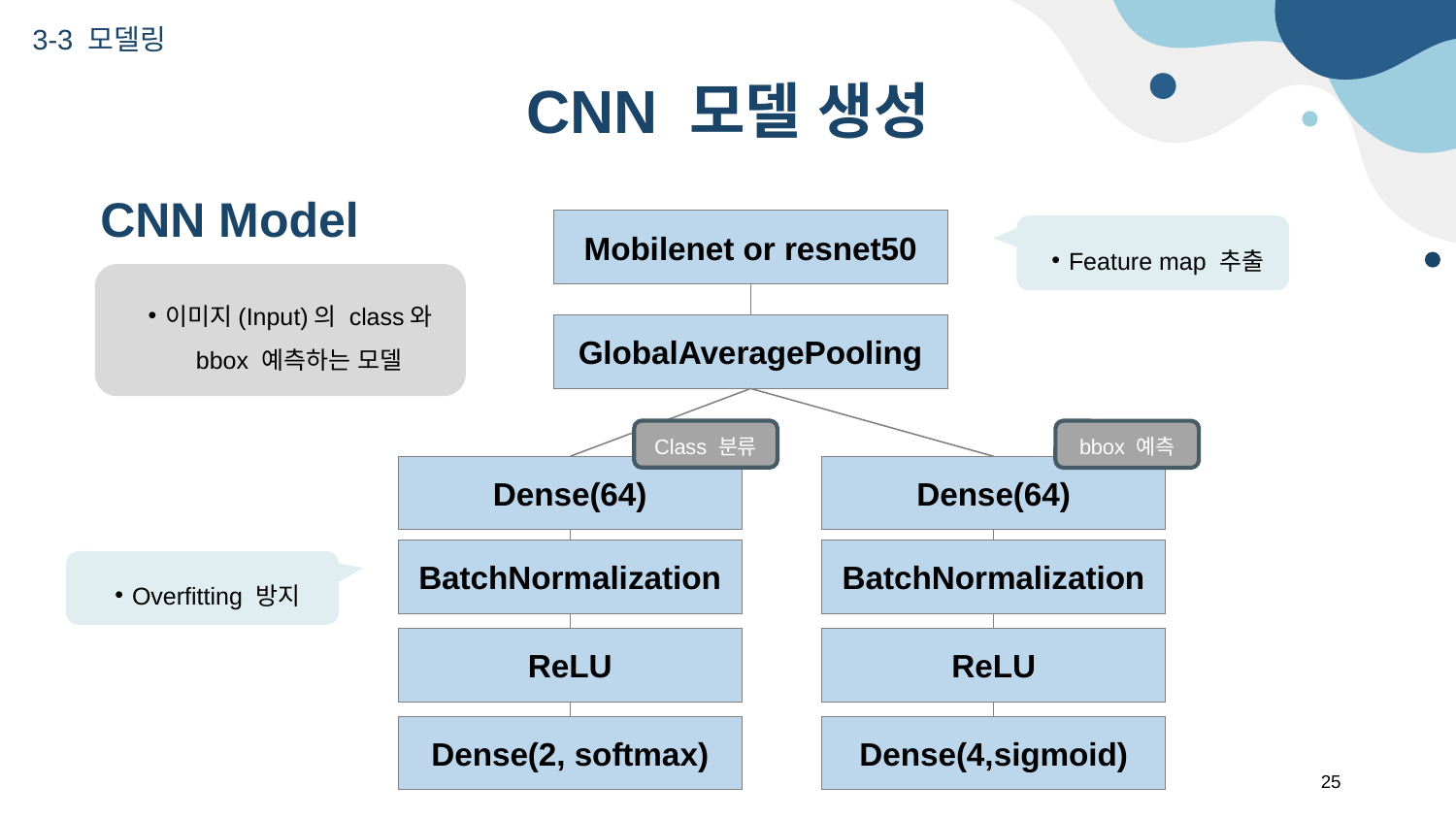

3-3 모델링
# CNN 모델 생성
CNN Model
Mobilenet or resnet50
Feature map 추출
이미지(Input)의 class와 bbox 예측하는 모델
GlobalAveragePooling
Class 분류
bbox 예측
Dense(64)
Dense(64)
BatchNormalization
BatchNormalization
Overfitting 방지
ReLU
ReLU
Dense(2, softmax)
Dense(4,sigmoid)
25